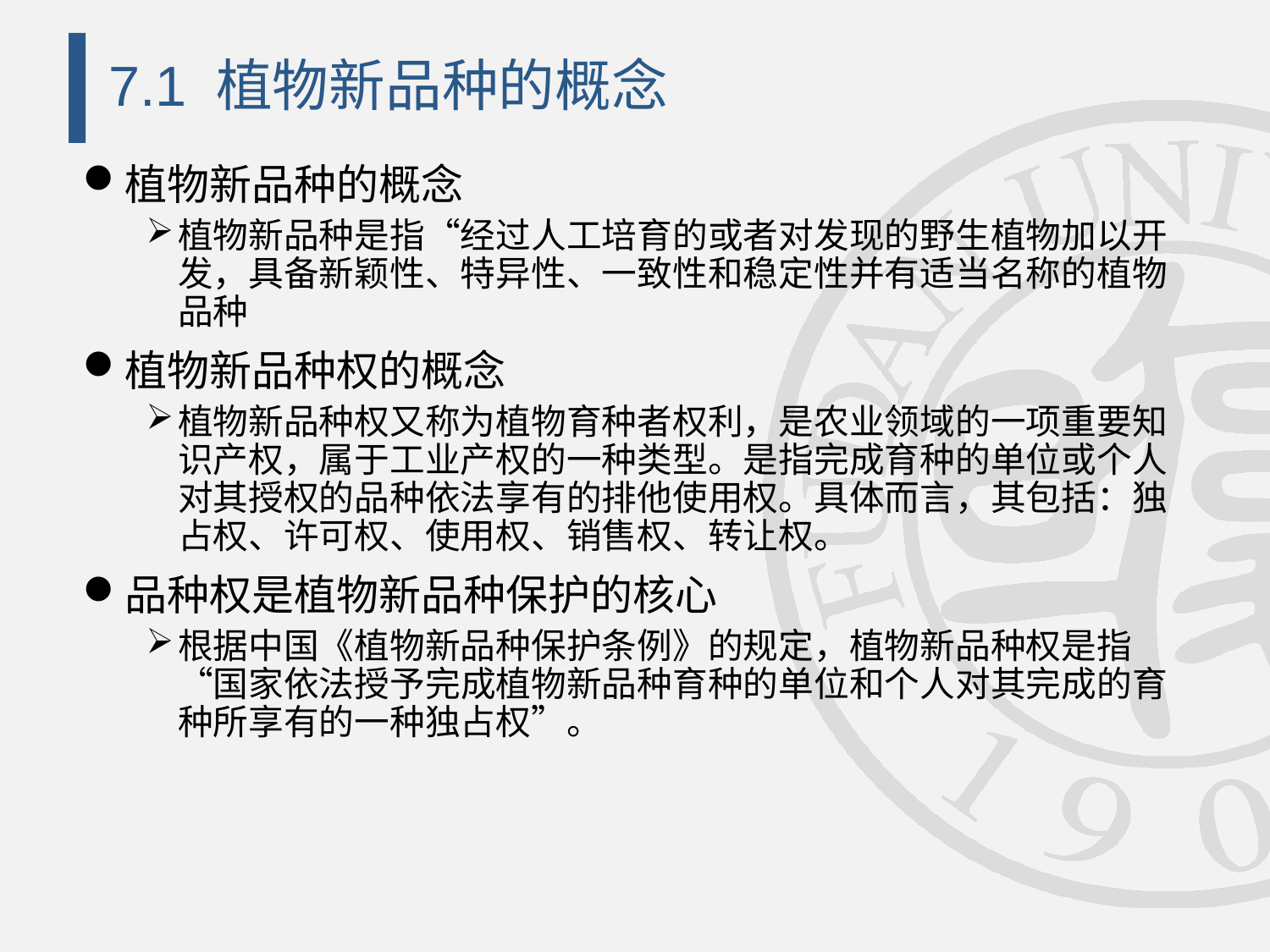

# 7.1 植物新品种的概念
植物新品种的概念
植物新品种是指“经过人工培育的或者对发现的野生植物加以开发，具备新颖性、特异性、一致性和稳定性并有适当名称的植物品种
植物新品种权的概念
植物新品种权又称为植物育种者权利，是农业领域的一项重要知识产权，属于工业产权的一种类型。是指完成育种的单位或个人对其授权的品种依法享有的排他使用权。具体而言，其包括：独占权、许可权、使用权、销售权、转让权。
品种权是植物新品种保护的核心
根据中国《植物新品种保护条例》的规定，植物新品种权是指“国家依法授予完成植物新品种育种的单位和个人对其完成的育种所享有的一种独占权”。